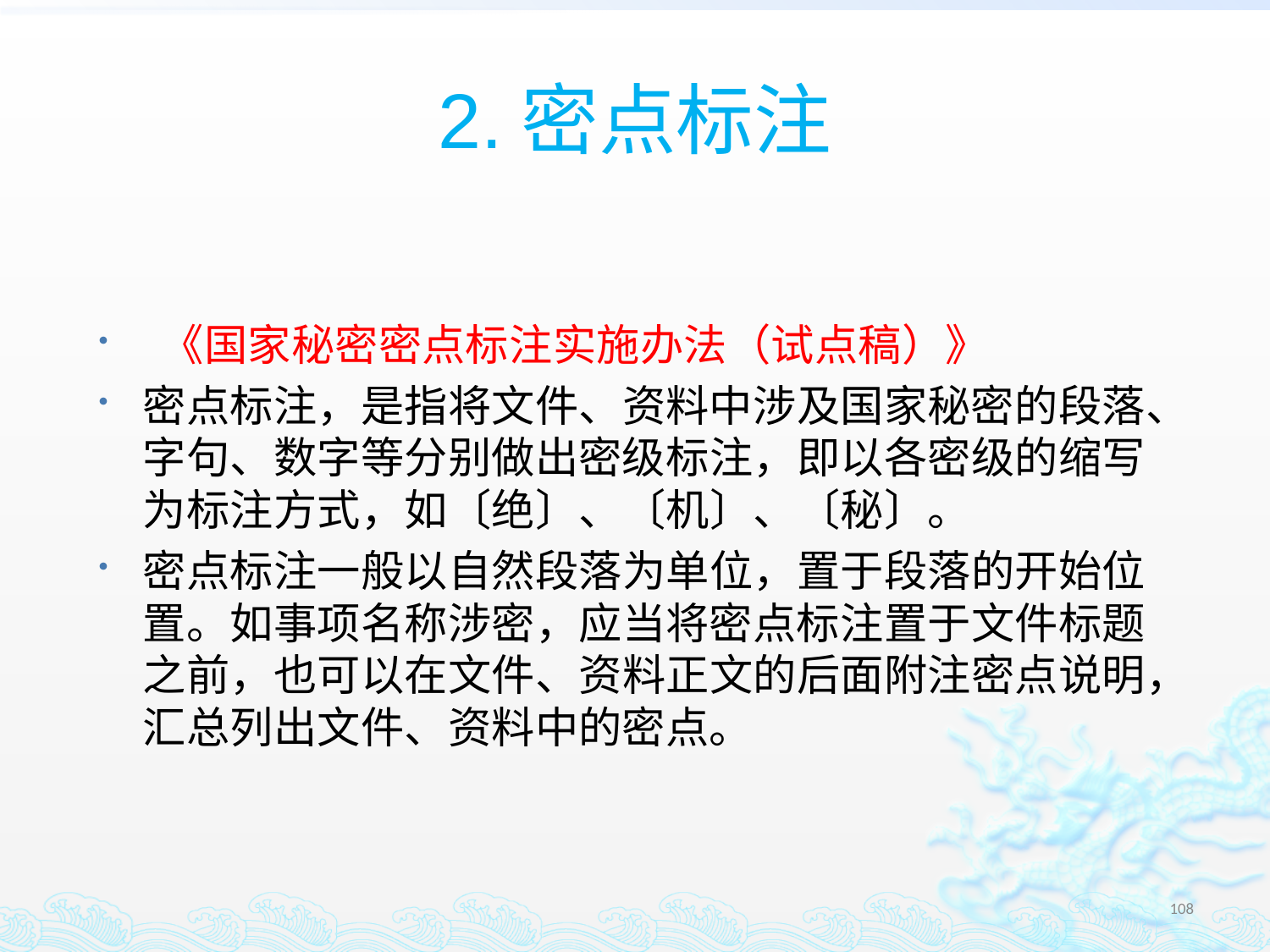

# 2.密点标注
 《国家秘密密点标注实施办法（试点稿）》
密点标注，是指将文件、资料中涉及国家秘密的段落、字句、数字等分别做出密级标注，即以各密级的缩写为标注方式，如〔绝〕、〔机〕、〔秘〕。
密点标注一般以自然段落为单位，置于段落的开始位置。如事项名称涉密，应当将密点标注置于文件标题之前，也可以在文件、资料正文的后面附注密点说明，汇总列出文件、资料中的密点。

108